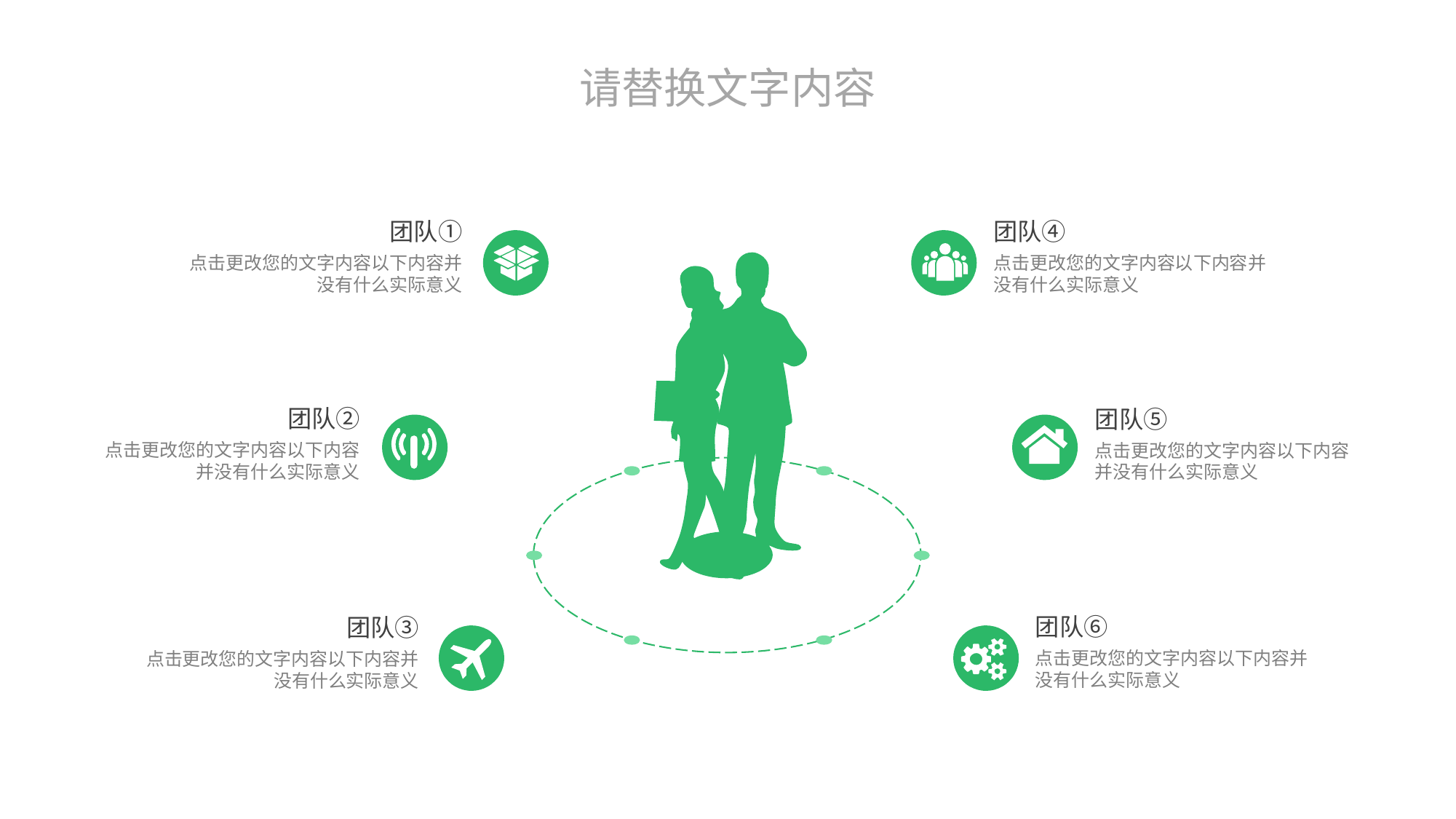

请替换文字内容
团队①
点击更改您的文字内容以下内容并没有什么实际意义
团队④
点击更改您的文字内容以下内容并没有什么实际意义

团队②
点击更改您的文字内容以下内容并没有什么实际意义
团队⑤
点击更改您的文字内容以下内容并没有什么实际意义

团队⑥
点击更改您的文字内容以下内容并没有什么实际意义
团队③
点击更改您的文字内容以下内容并没有什么实际意义